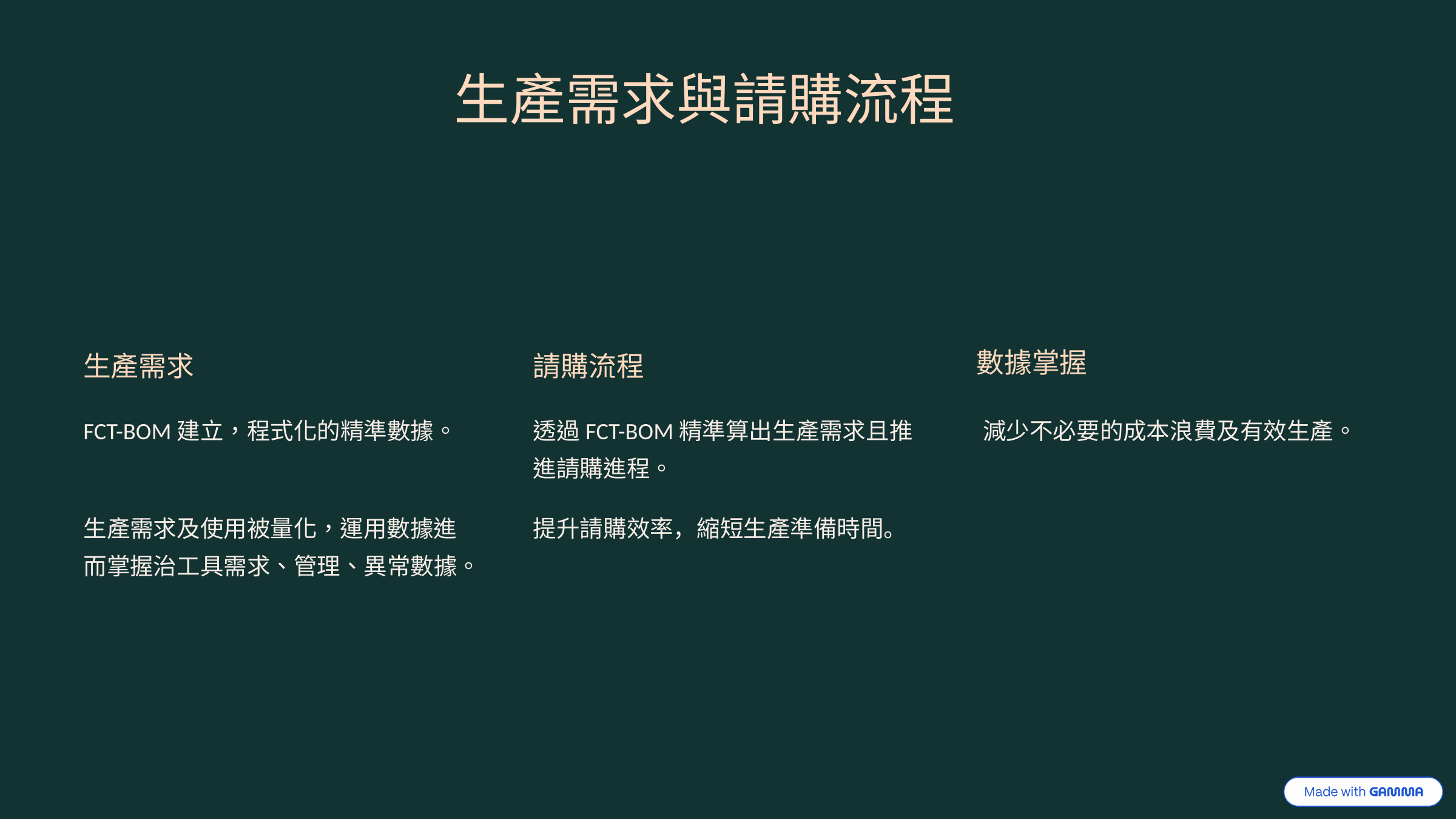

生產需求與請購流程
數據掌握
生產需求
請購流程

FCT-BOM建立，程式化的精準數據。
透過FCT-BOM精準算出生產需求且推進請購進程。
減少不必要的成本浪費及有效生產。
生產需求及使用被量化，運用數據進而掌握治工具需求、管理、異常數據。
提升請購效率，縮短生產準備時間。